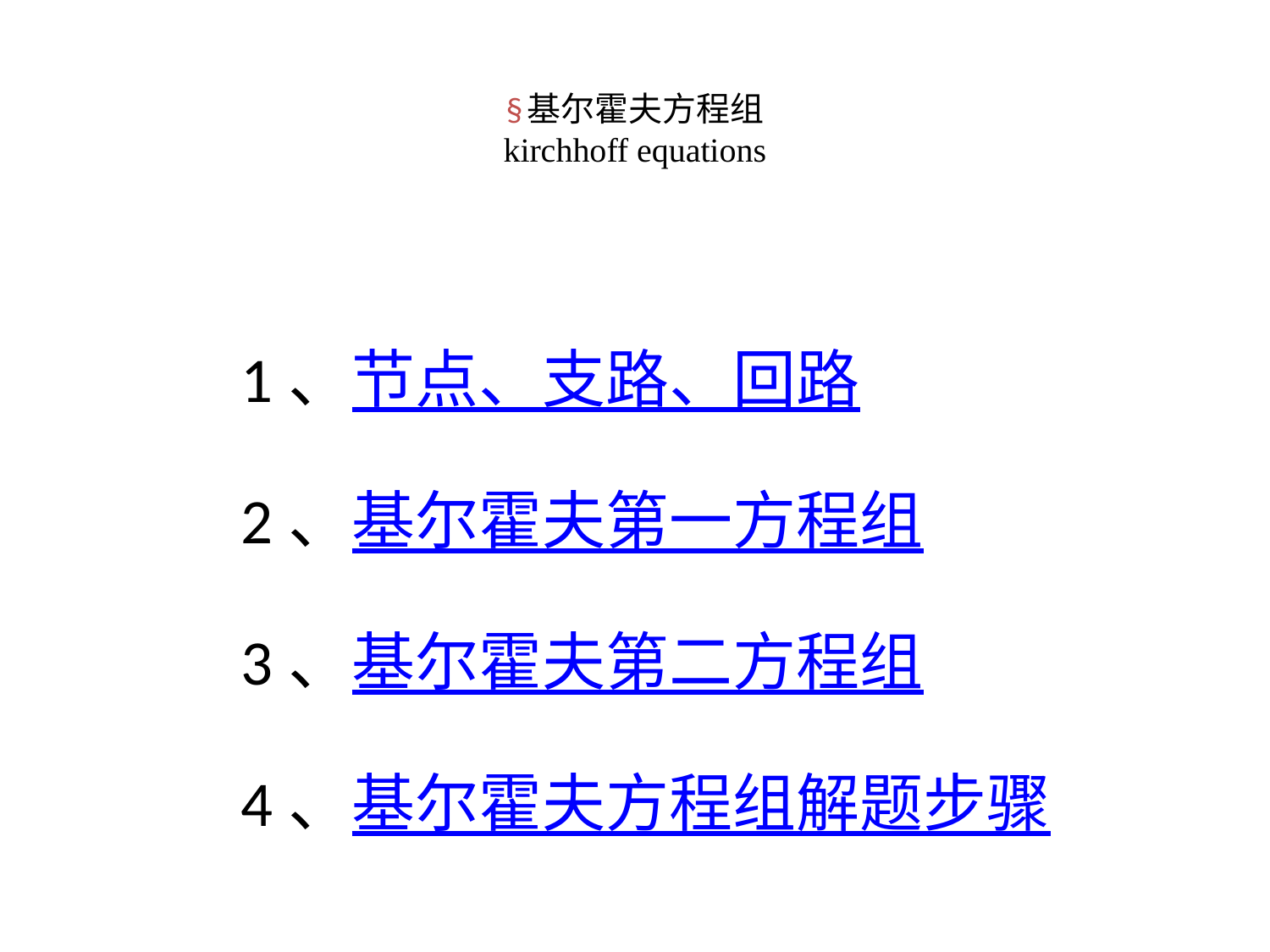

# §基尔霍夫方程组 kirchhoff equations
1、节点、支路、回路
2、基尔霍夫第一方程组
3、基尔霍夫第二方程组
4、基尔霍夫方程组解题步骤